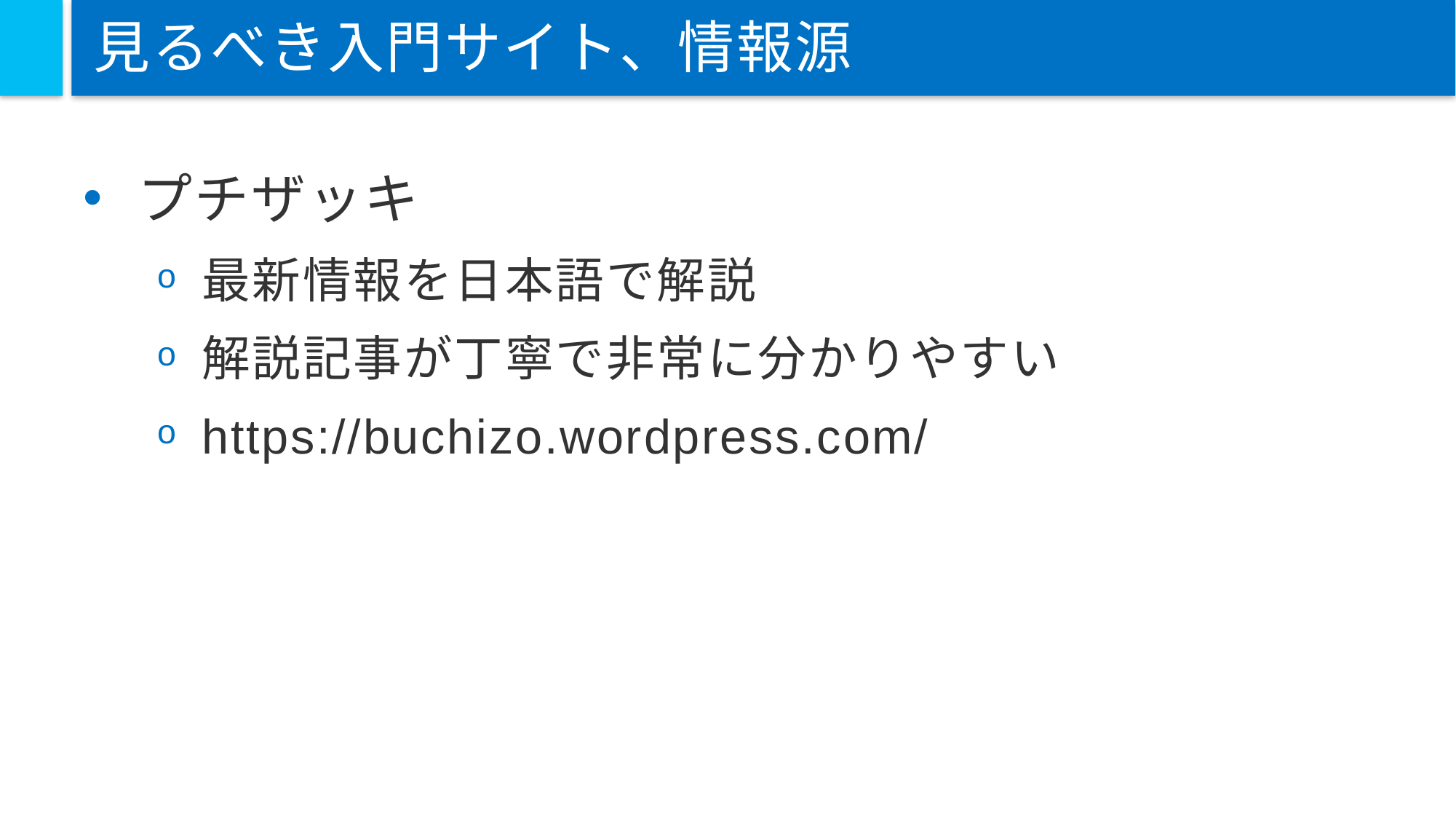

# 見るべき入門サイト、情報源
プチザッキ
最新情報を日本語で解説
解説記事が丁寧で非常に分かりやすい
https://buchizo.wordpress.com/